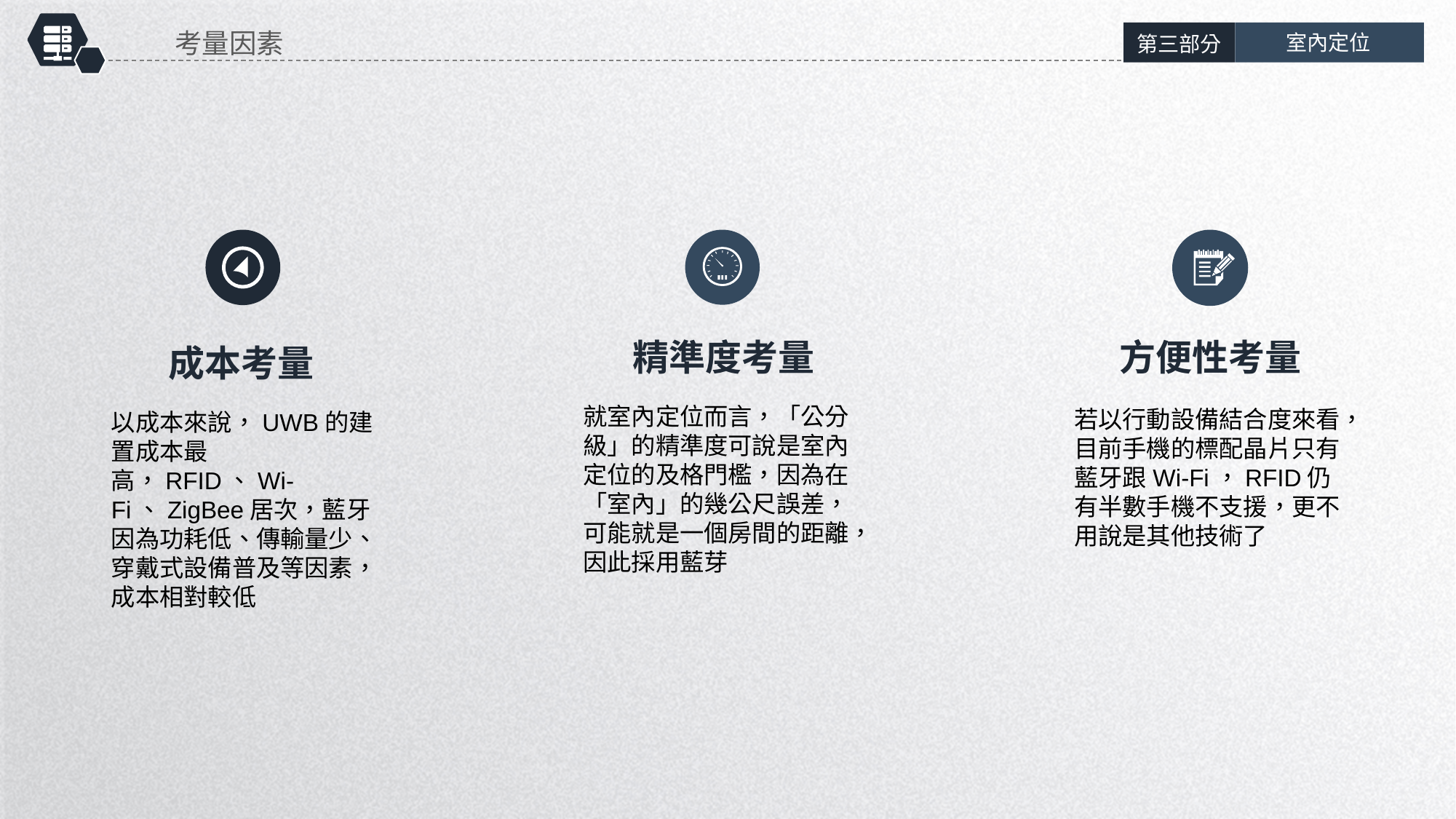

考量因素
室內定位

第三部分

成本考量
以成本來說，UWB的建置成本最高，RFID、Wi-Fi、ZigBee居次，藍牙因為功耗低、傳輸量少、穿戴式設備普及等因素，成本相對較低

精準度考量
就室內定位而言，「公分級」的精準度可說是室內定位的及格門檻，因為在「室內」的幾公尺誤差，可能就是一個房間的距離，
因此採用藍芽

方便性考量
若以行動設備結合度來看，目前手機的標配晶片只有藍牙跟Wi-Fi，RFID仍有半數手機不支援，更不用說是其他技術了
延时符